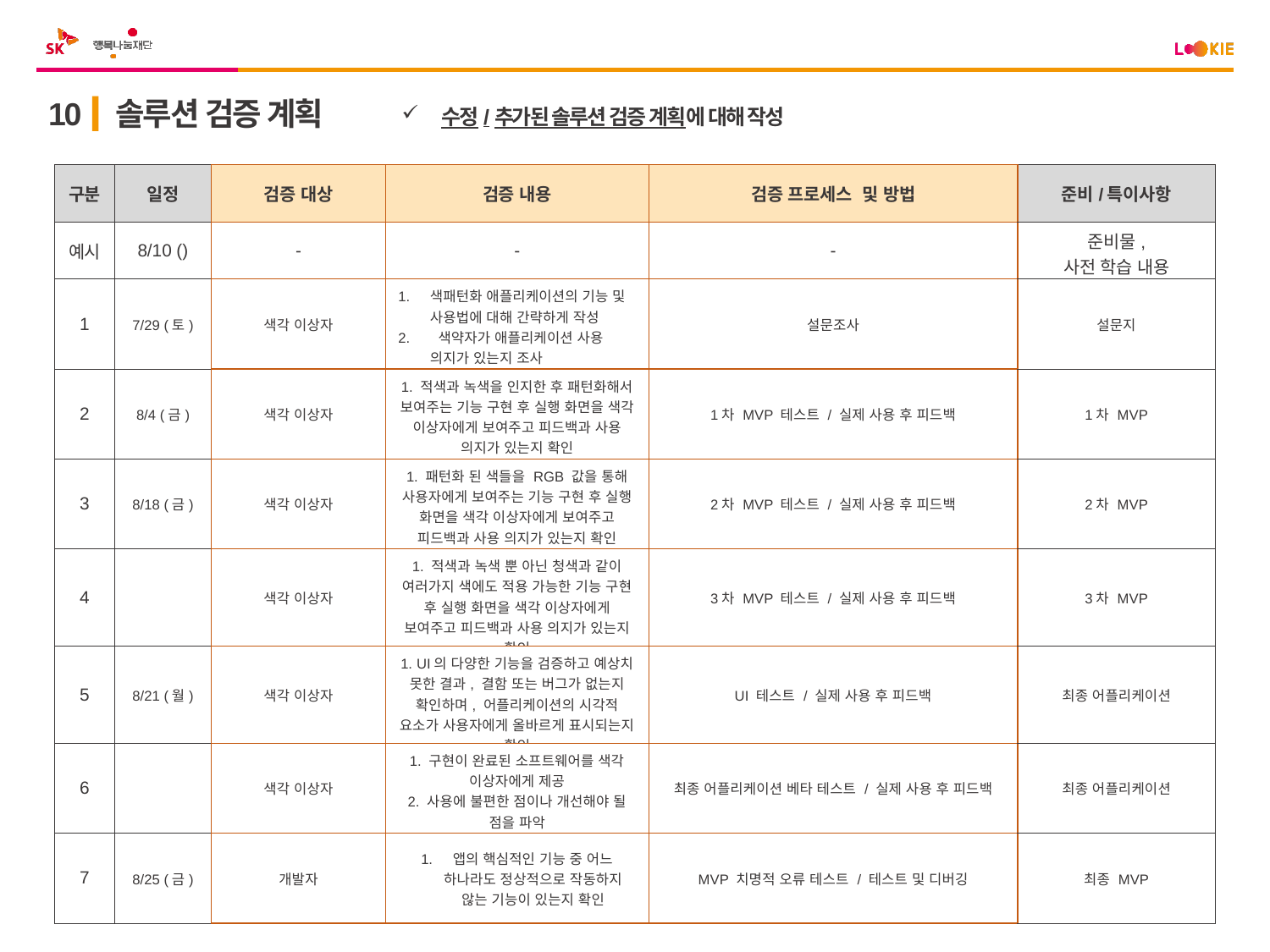

10
솔루션 검증 계획
수정/추가된 솔루션 검증 계획에 대해 작성

| 구분 | 일정 | 검증 대상 | 검증 내용 | 검증 프로세스 및 방법 | 준비/특이사항 |
| --- | --- | --- | --- | --- | --- |
| 예시 | 8/10 () | - | - | - | 준비물, 사전 학습 내용 |
| 1 | 7/29 (토) | 색각 이상자 | 색패턴화 애플리케이션의 기능 및 사용법에 대해 간략하게 작성 색약자가 애플리케이션 사용 의지가 있는지 조사 | 설문조사 | 설문지 |
| 2 | 8/4 (금) | 색각 이상자 | 1. 적색과 녹색을 인지한 후 패턴화해서 보여주는 기능 구현 후 실행 화면을 색각 이상자에게 보여주고 피드백과 사용 의지가 있는지 확인 | 1차 MVP 테스트 / 실제 사용 후 피드백 | 1차 MVP |
| 3 | 8/18 (금) | 색각 이상자 | 1. 패턴화 된 색들을 RGB 값을 통해 사용자에게 보여주는 기능 구현 후 실행 화면을 색각 이상자에게 보여주고 피드백과 사용 의지가 있는지 확인 | 2차 MVP 테스트 / 실제 사용 후 피드백 | 2차 MVP |
| 4 |  | 색각 이상자 | 1. 적색과 녹색 뿐 아닌 청색과 같이 여러가지 색에도 적용 가능한 기능 구현 후 실행 화면을 색각 이상자에게 보여주고 피드백과 사용 의지가 있는지 확인 | 3차 MVP 테스트 / 실제 사용 후 피드백 | 3차 MVP |
| 5 | 8/21 (월) | 색각 이상자 | 1. UI의 다양한 기능을 검증하고 예상치 못한 결과, 결함 또는 버그가 없는지 확인하며, 어플리케이션의 시각적 요소가 사용자에게 올바르게 표시되는지 확인 | UI 테스트 / 실제 사용 후 피드백 | 최종 어플리케이션 |
| 6 |  | 색각 이상자 | 1. 구현이 완료된 소프트웨어를 색각 이상자에게 제공 2. 사용에 불편한 점이나 개선해야 될 점을 파악 | 최종 어플리케이션 베타 테스트 / 실제 사용 후 피드백 | 최종 어플리케이션 |
| 7 | 8/25 (금) | 개발자 | 앱의 핵심적인 기능 중 어느 하나라도 정상적으로 작동하지 않는 기능이 있는지 확인 | MVP 치명적 오류 테스트 / 테스트 및 디버깅 | 최종 MVP |